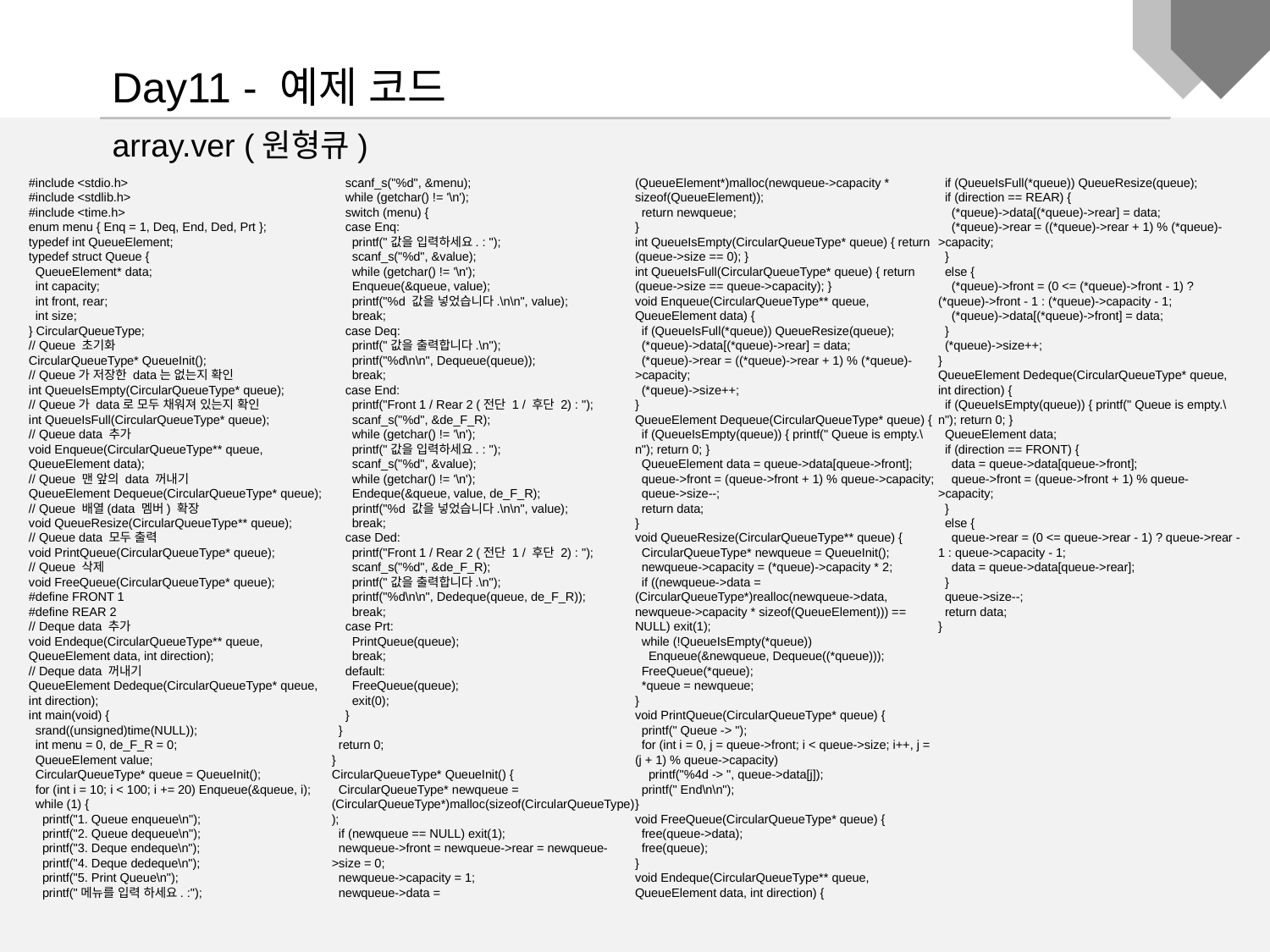

Day11 - 예제 코드
array.ver (원형큐)
#include <stdio.h>
#include <stdlib.h>
#include <time.h>
enum menu { Enq = 1, Deq, End, Ded, Prt };
typedef int QueueElement;
typedef struct Queue {
  QueueElement* data;
  int capacity;
  int front, rear;
  int size;
} CircularQueueType;
// Queue 초기화
CircularQueueType* QueueInit();
// Queue가 저장한 data는 없는지 확인
int QueueIsEmpty(CircularQueueType* queue);
// Queue가 data로 모두 채워져 있는지 확인
int QueueIsFull(CircularQueueType* queue);
// Queue data 추가
void Enqueue(CircularQueueType** queue, QueueElement data);
// Queue 맨 앞의 data 꺼내기
QueueElement Dequeue(CircularQueueType* queue);
// Queue 배열(data 멤버) 확장
void QueueResize(CircularQueueType** queue);
// Queue data 모두 출력
void PrintQueue(CircularQueueType* queue);
// Queue 삭제
void FreeQueue(CircularQueueType* queue);
#define FRONT 1
#define REAR 2
// Deque data 추가
void Endeque(CircularQueueType** queue, QueueElement data, int direction);
// Deque data 꺼내기
QueueElement Dedeque(CircularQueueType* queue, int direction);
int main(void) {
  srand((unsigned)time(NULL));
  int menu = 0, de_F_R = 0;
  QueueElement value;
  CircularQueueType* queue = QueueInit();
  for (int i = 10; i < 100; i += 20) Enqueue(&queue, i);
  while (1) {
    printf("1. Queue enqueue\n");
    printf("2. Queue dequeue\n");
    printf("3. Deque endeque\n");
    printf("4. Deque dedeque\n");
    printf("5. Print Queue\n");
    printf("메뉴를 입력 하세요. :");
    scanf_s("%d", &menu);
    while (getchar() != '\n');
    switch (menu) {
    case Enq:
      printf("값을 입력하세요. : ");
      scanf_s("%d", &value);
      while (getchar() != '\n');
      Enqueue(&queue, value);
      printf("%d 값을 넣었습니다.\n\n", value);
      break;
    case Deq:
      printf("값을 출력합니다.\n");
      printf("%d\n\n", Dequeue(queue));
      break;
    case End:
      printf("Front 1 / Rear 2 (전단 1 / 후단 2) : ");
      scanf_s("%d", &de_F_R);
      while (getchar() != '\n');
      printf("값을 입력하세요. : ");
      scanf_s("%d", &value);
      while (getchar() != '\n');
      Endeque(&queue, value, de_F_R);
      printf("%d 값을 넣었습니다.\n\n", value);
      break;
    case Ded:
      printf("Front 1 / Rear 2 (전단 1 / 후단 2) : ");
      scanf_s("%d", &de_F_R);
      printf("값을 출력합니다.\n");
      printf("%d\n\n", Dedeque(queue, de_F_R));
      break;
    case Prt:
      PrintQueue(queue);
      break;
    default:
      FreeQueue(queue);
      exit(0);
    }
  }
  return 0;
}
CircularQueueType* QueueInit() {
  CircularQueueType* newqueue = (CircularQueueType*)malloc(sizeof(CircularQueueType));
  if (newqueue == NULL) exit(1);
  newqueue->front = newqueue->rear = newqueue->size = 0;
  newqueue->capacity = 1;
  newqueue->data = (QueueElement*)malloc(newqueue->capacity * sizeof(QueueElement));
  return newqueue;
}
int QueueIsEmpty(CircularQueueType* queue) { return (queue->size == 0); }
int QueueIsFull(CircularQueueType* queue) { return (queue->size == queue->capacity); }
void Enqueue(CircularQueueType** queue, QueueElement data) {
  if (QueueIsFull(*queue)) QueueResize(queue);
  (*queue)->data[(*queue)->rear] = data;
  (*queue)->rear = ((*queue)->rear + 1) % (*queue)->capacity;
  (*queue)->size++;
}
QueueElement Dequeue(CircularQueueType* queue) {
  if (QueueIsEmpty(queue)) { printf(" Queue is empty.\n"); return 0; }
  QueueElement data = queue->data[queue->front];
  queue->front = (queue->front + 1) % queue->capacity;
  queue->size--;
  return data;
}
void QueueResize(CircularQueueType** queue) {
  CircularQueueType* newqueue = QueueInit();
  newqueue->capacity = (*queue)->capacity * 2;
  if ((newqueue->data = (CircularQueueType*)realloc(newqueue->data, newqueue->capacity * sizeof(QueueElement))) == NULL) exit(1);
  while (!QueueIsEmpty(*queue))
    Enqueue(&newqueue, Dequeue((*queue)));
  FreeQueue(*queue);
  *queue = newqueue;
}
void PrintQueue(CircularQueueType* queue) {
  printf(" Queue -> ");
  for (int i = 0, j = queue->front; i < queue->size; i++, j = (j + 1) % queue->capacity)
    printf("%4d -> ", queue->data[j]);
  printf(" End\n\n");
}
void FreeQueue(CircularQueueType* queue) {
  free(queue->data);
  free(queue);
}
void Endeque(CircularQueueType** queue, QueueElement data, int direction) {
  if (QueueIsFull(*queue)) QueueResize(queue);
  if (direction == REAR) {
    (*queue)->data[(*queue)->rear] = data;
    (*queue)->rear = ((*queue)->rear + 1) % (*queue)->capacity;
  }
  else {
    (*queue)->front = (0 <= (*queue)->front - 1) ? (*queue)->front - 1 : (*queue)->capacity - 1;
    (*queue)->data[(*queue)->front] = data;
  }
  (*queue)->size++;
}
QueueElement Dedeque(CircularQueueType* queue, int direction) {
  if (QueueIsEmpty(queue)) { printf(" Queue is empty.\n"); return 0; }
  QueueElement data;
  if (direction == FRONT) {
    data = queue->data[queue->front];
    queue->front = (queue->front + 1) % queue->capacity;
  }
  else {
    queue->rear = (0 <= queue->rear - 1) ? queue->rear - 1 : queue->capacity - 1;
    data = queue->data[queue->rear];
  }
  queue->size--;
  return data;
}